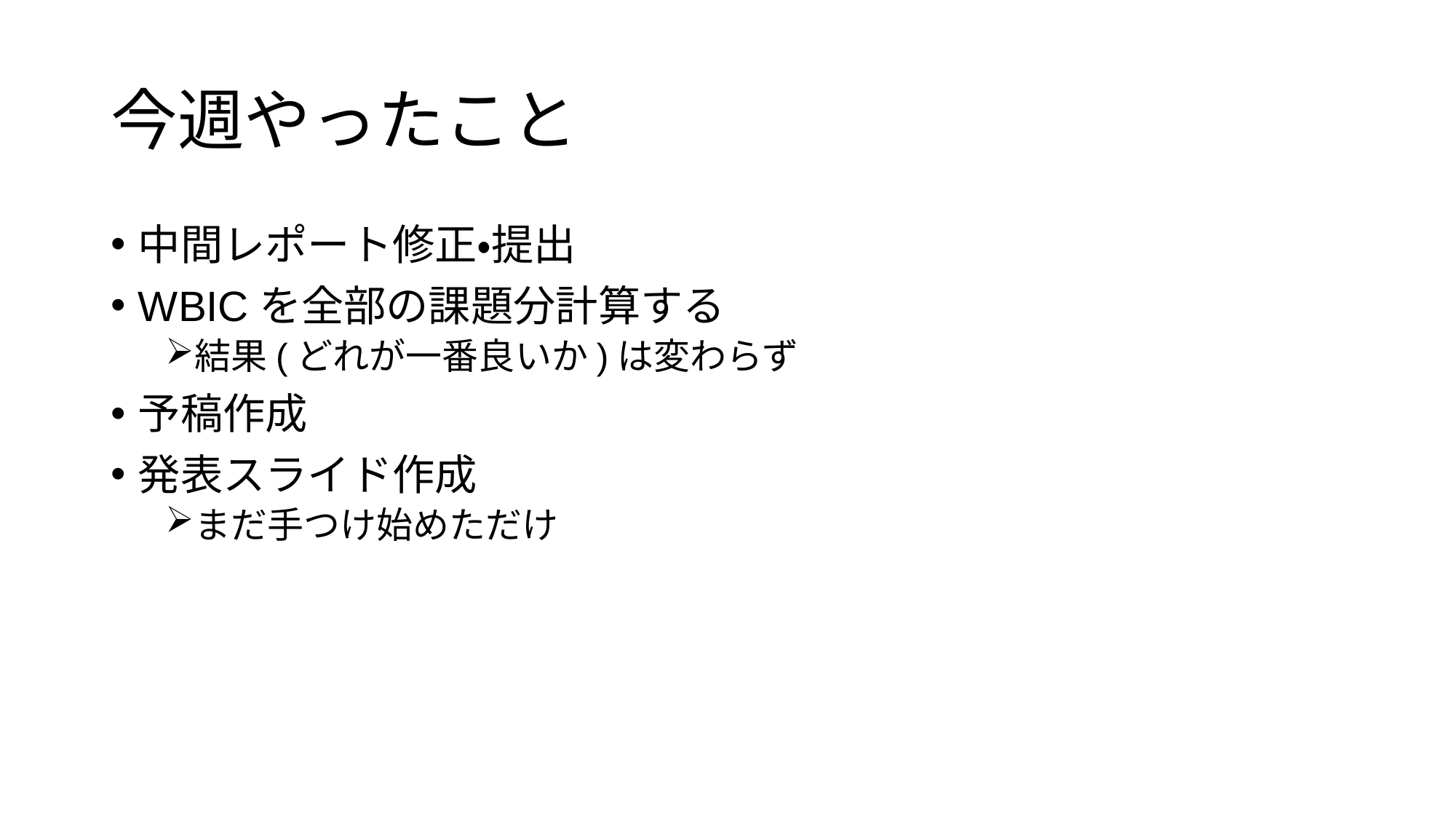

# 今週やったこと
中間レポート修正・提出
WBICを全部の課題分計算する
結果(どれが一番良いか)は変わらず
予稿作成
発表スライド作成
まだ手つけ始めただけ